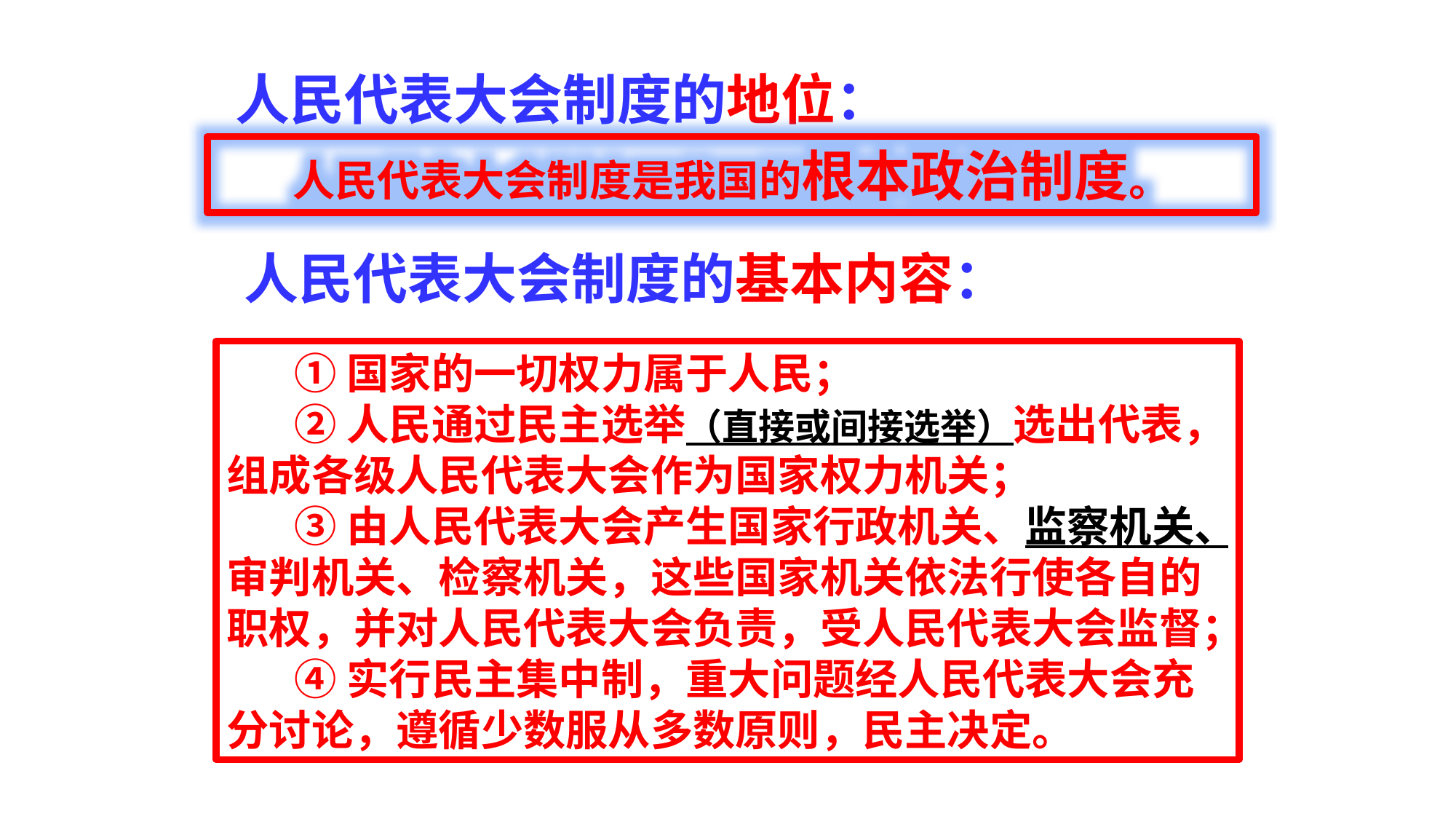

人民代表大会制度的地位：
人民代表大会制度是我国的根本政治制度。
人民代表大会制度的基本内容：
       ①国家的一切权力属于人民；
       ②人民通过民主选举（直接或间接选举）选出代表，组成各级人民代表大会作为国家权力机关；
       ③由人民代表大会产生国家行政机关、监察机关、审判机关、检察机关，这些国家机关依法行使各自的职权，并对人民代表大会负责，受人民代表大会监督；
       ④实行民主集中制，重大问题经人民代表大会充分讨论，遵循少数服从多数原则，民主决定。